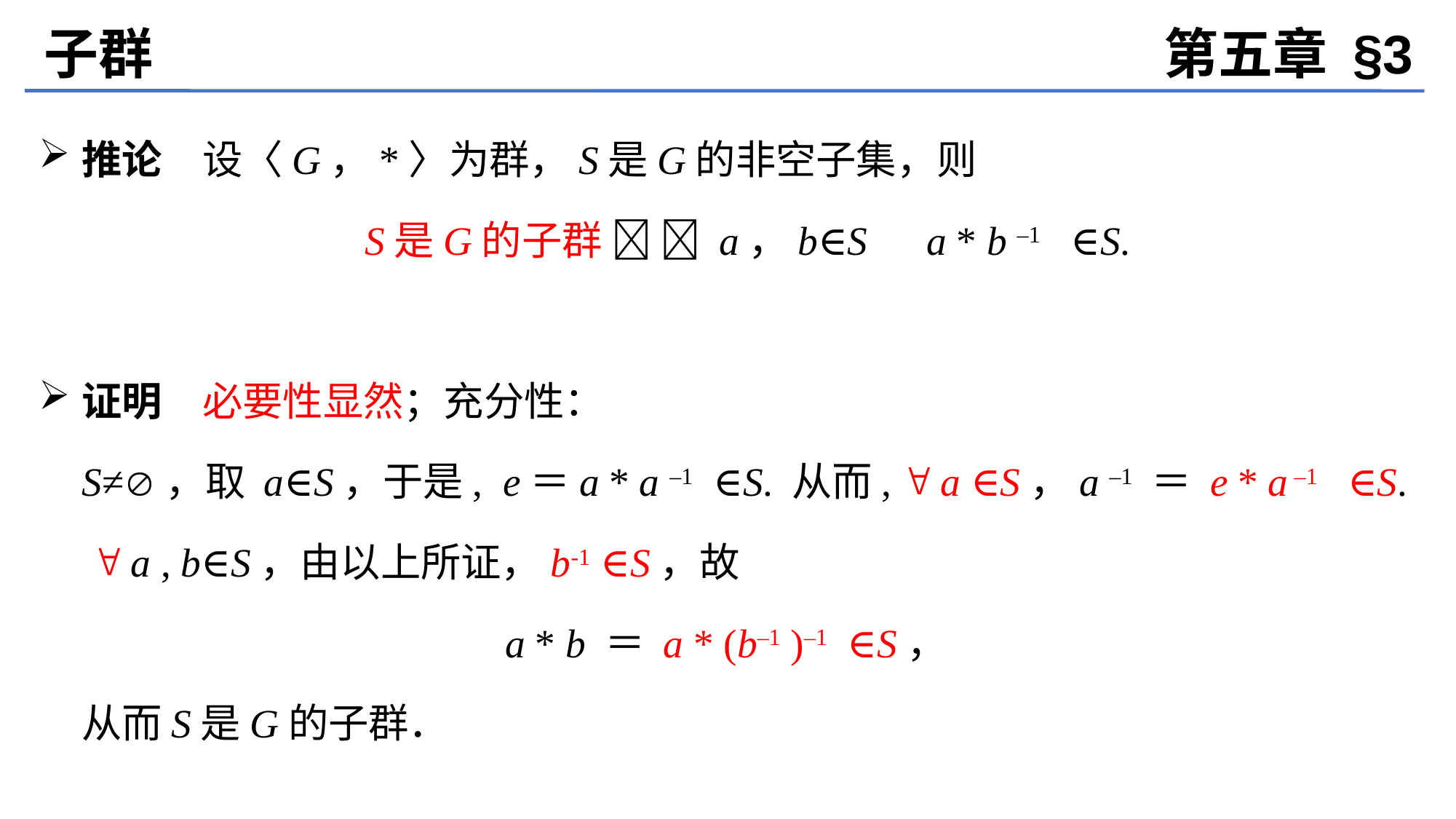

子群
第五章 §3
推论　设〈G，*〉为群，S是G的非空子集，则
	S是G的子群 ⇔ ∀ a，b∈S　a * b –1   ∈S.

证明　必要性显然；充分性：
	S≠∅，取 a∈S，于是,  e＝a * a –1  ∈S. 从而, ∀ a ∈S，a –1 ＝ e * a –1   ∈S.
	 ∀ a , b∈S，由以上所证，b-1 ∈S，故
a * b ＝ a * (b–1 )–1  ∈S，
	从而S是G的子群．